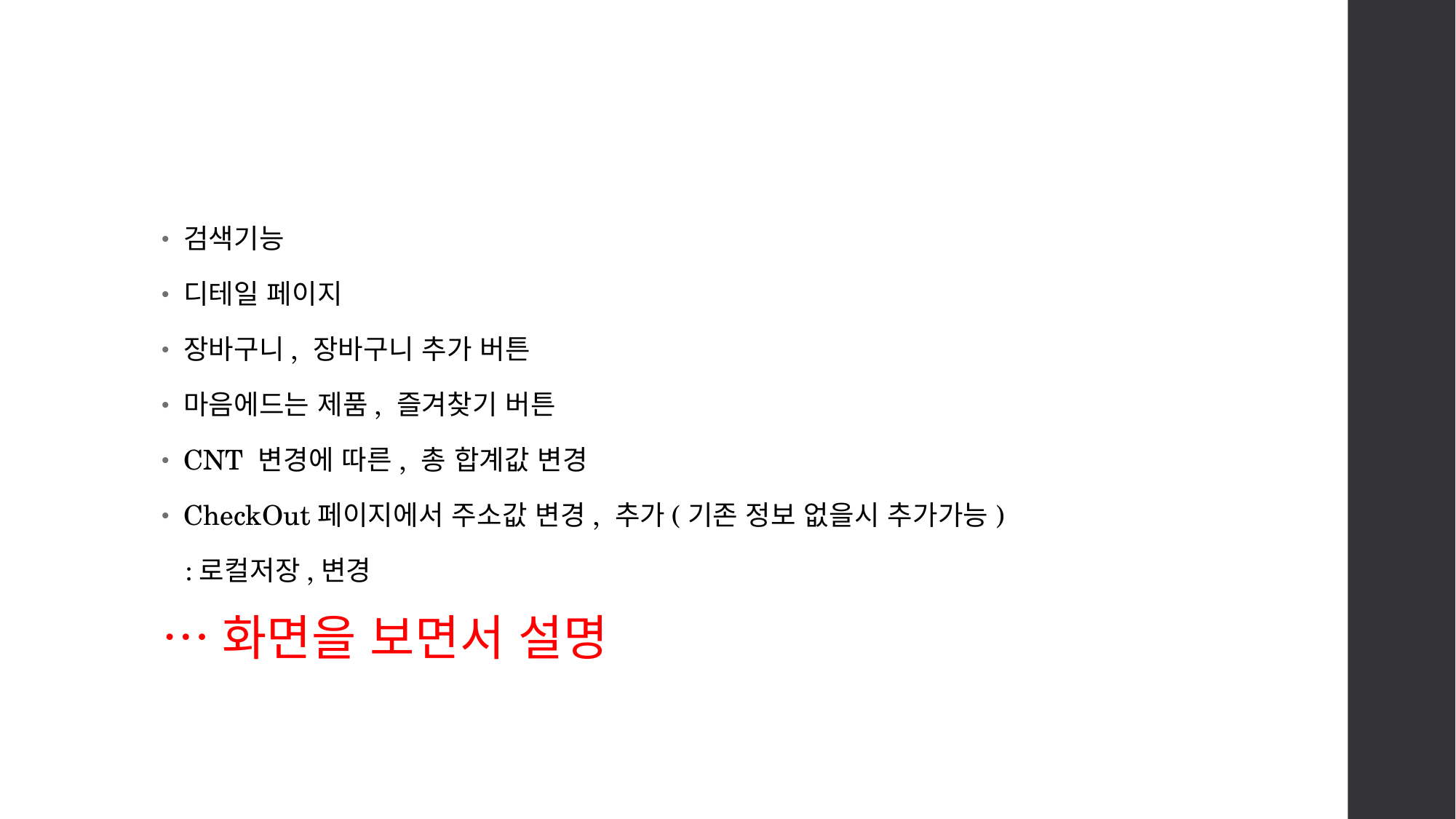

#
검색기능
디테일 페이지
장바구니, 장바구니 추가 버튼
마음에드는 제품, 즐겨찾기 버튼
CNT 변경에 따른, 총 합계값 변경
CheckOut페이지에서 주소값 변경, 추가(기존 정보 없을시 추가가능)
   :로컬저장,변경
…화면을 보면서 설명